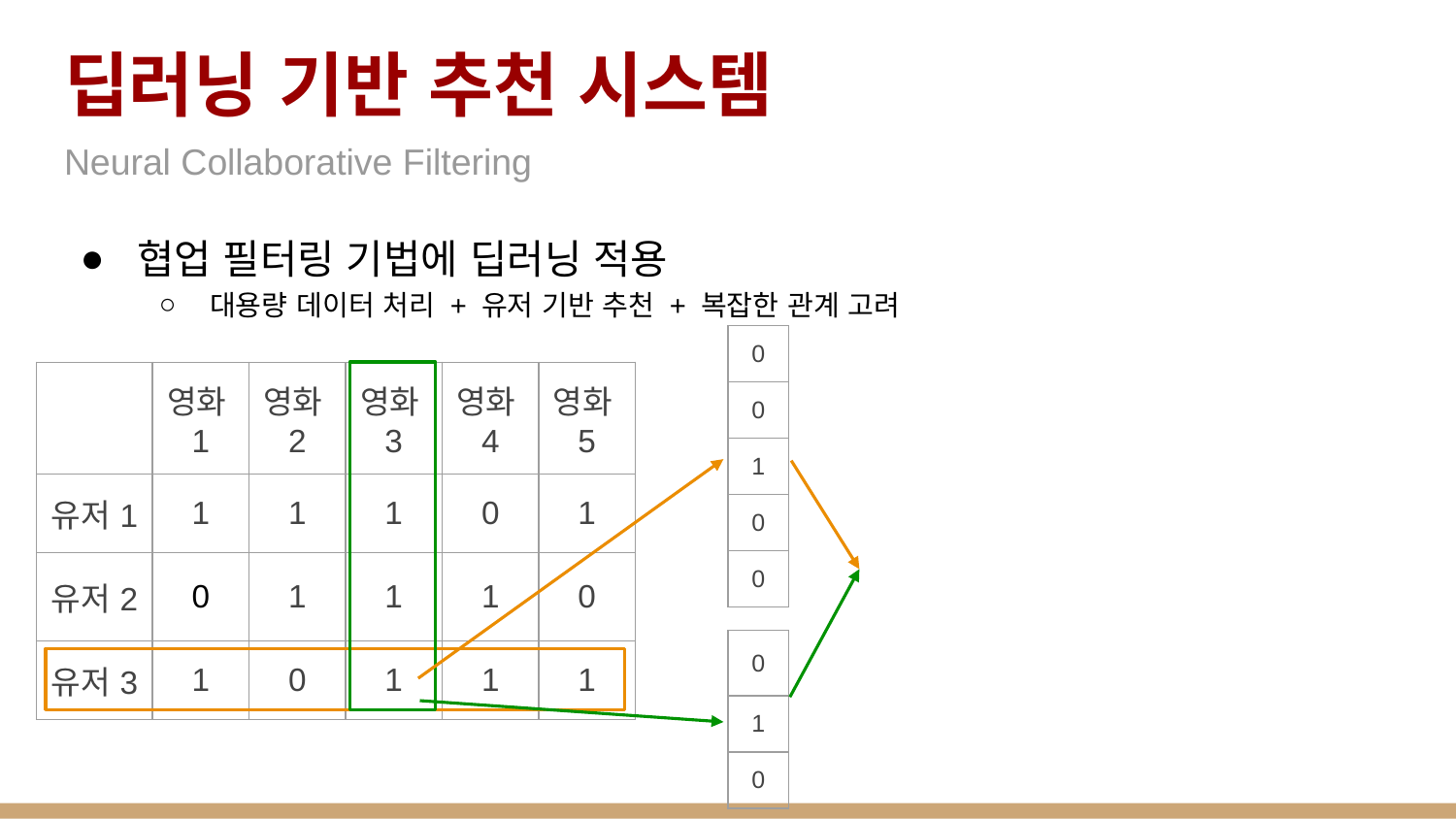

# 딥러닝 기반 추천 시스템
Neural Collaborative Filtering
협업 필터링 기법에 딥러닝 적용
대용량 데이터 처리 + 유저 기반 추천 + 복잡한 관계 고려
| 0 |
| --- |
| 0 |
| 1 |
| 0 |
| 0 |

|  | 영화1 | 영화2 | 영화3 | 영화4 | 영화5 |
| --- | --- | --- | --- | --- | --- |
| 유저1 | 1 | 1 | 1 | 0 | 1 |
| 유저2 | 0 | 1 | 1 | 1 | 0 |
| 유저3 | 1 | 0 | 1 | 1 | 1 |
| 0 |
| --- |
| 1 |
| 0 |